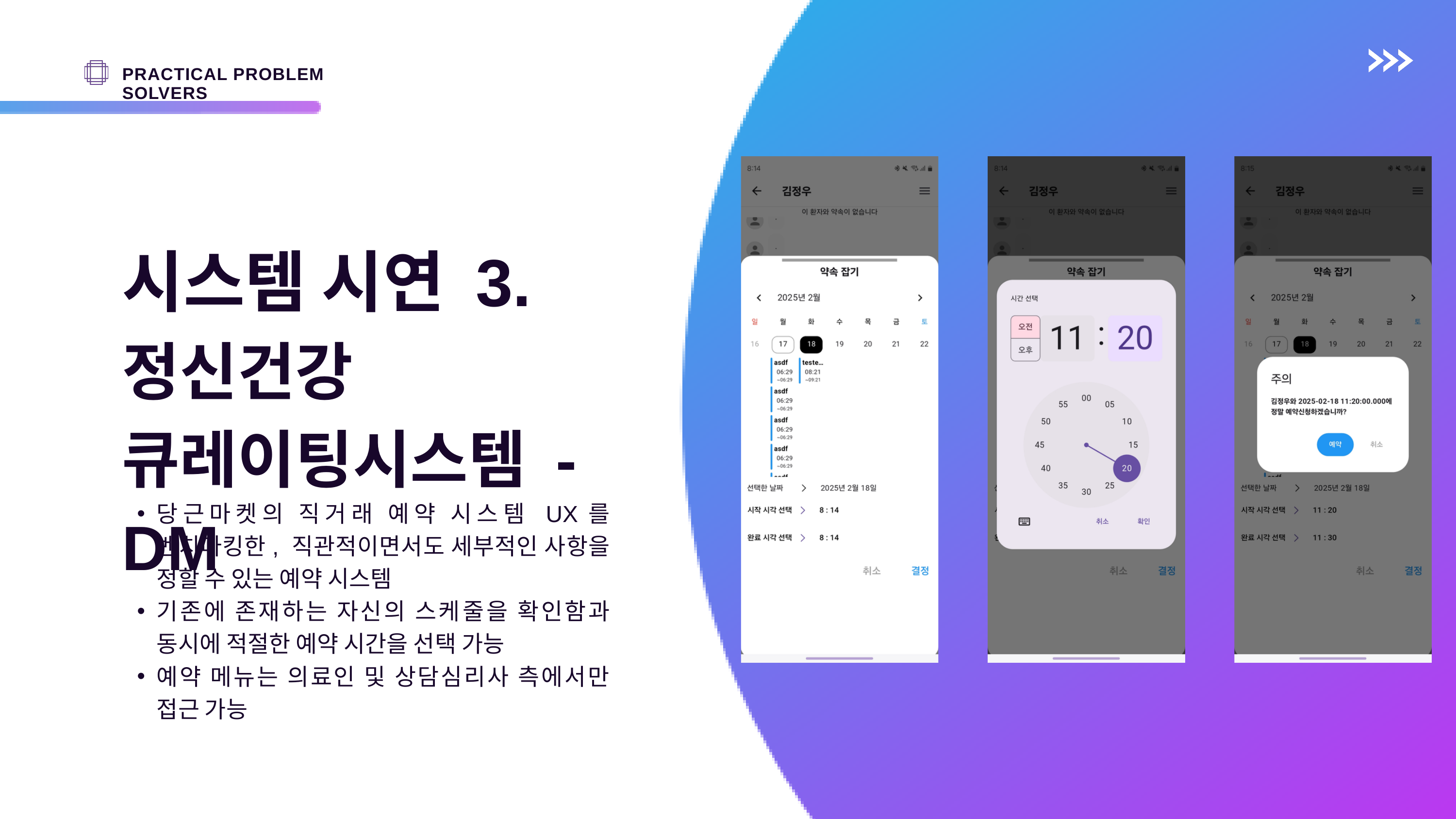

PRACTICAL PROBLEM SOLVERS

시스템 시연 3.
정신건강 큐레이팅시스템 - DM
당근마켓의 직거래 예약 시스템 UX를 벤치마킹한, 직관적이면서도 세부적인 사항을 정할 수 있는 예약 시스템
기존에 존재하는 자신의 스케줄을 확인함과 동시에 적절한 예약 시간을 선택 가능
예약 메뉴는 의료인 및 상담심리사 측에서만 접근 가능